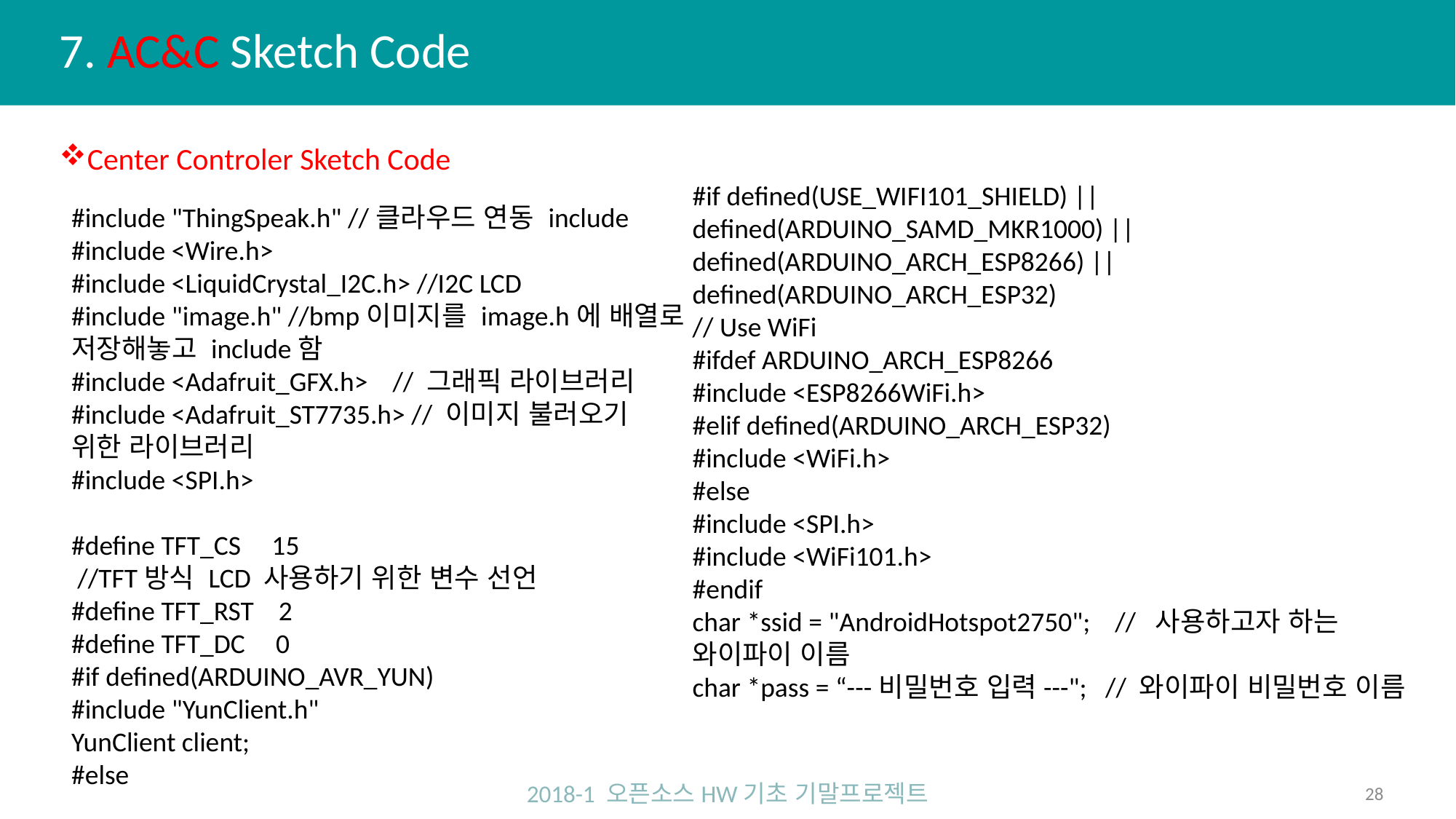

# 7. AC&C Sketch Code
Center Controler Sketch Code

#if defined(USE_WIFI101_SHIELD) || defined(ARDUINO_SAMD_MKR1000) || defined(ARDUINO_ARCH_ESP8266) || defined(ARDUINO_ARCH_ESP32)
// Use WiFi
#ifdef ARDUINO_ARCH_ESP8266
#include <ESP8266WiFi.h>
#elif defined(ARDUINO_ARCH_ESP32)
#include <WiFi.h>
#else
#include <SPI.h>
#include <WiFi101.h>
#endif
char *ssid = "AndroidHotspot2750";    //  사용하고자 하는 와이파이 이름
char *pass = “---비밀번호 입력---";   // 와이파이 비밀번호 이름
#include "ThingSpeak.h" //클라우드 연동 include
#include <Wire.h>
#include <LiquidCrystal_I2C.h> //I2C LCD
#include "image.h" //bmp이미지를 image.h에 배열로
저장해놓고 include함
#include <Adafruit_GFX.h>    // 그래픽 라이브러리
#include <Adafruit_ST7735.h> // 이미지 불러오기
위한 라이브러리
#include <SPI.h>

#define TFT_CS     15
 //TFT방식 LCD 사용하기 위한 변수 선언
#define TFT_RST    2
#define TFT_DC     0
#if defined(ARDUINO_AVR_YUN)
#include "YunClient.h"
YunClient client;
#else

2018-1 오픈소스HW기초 기말프로젝트
28